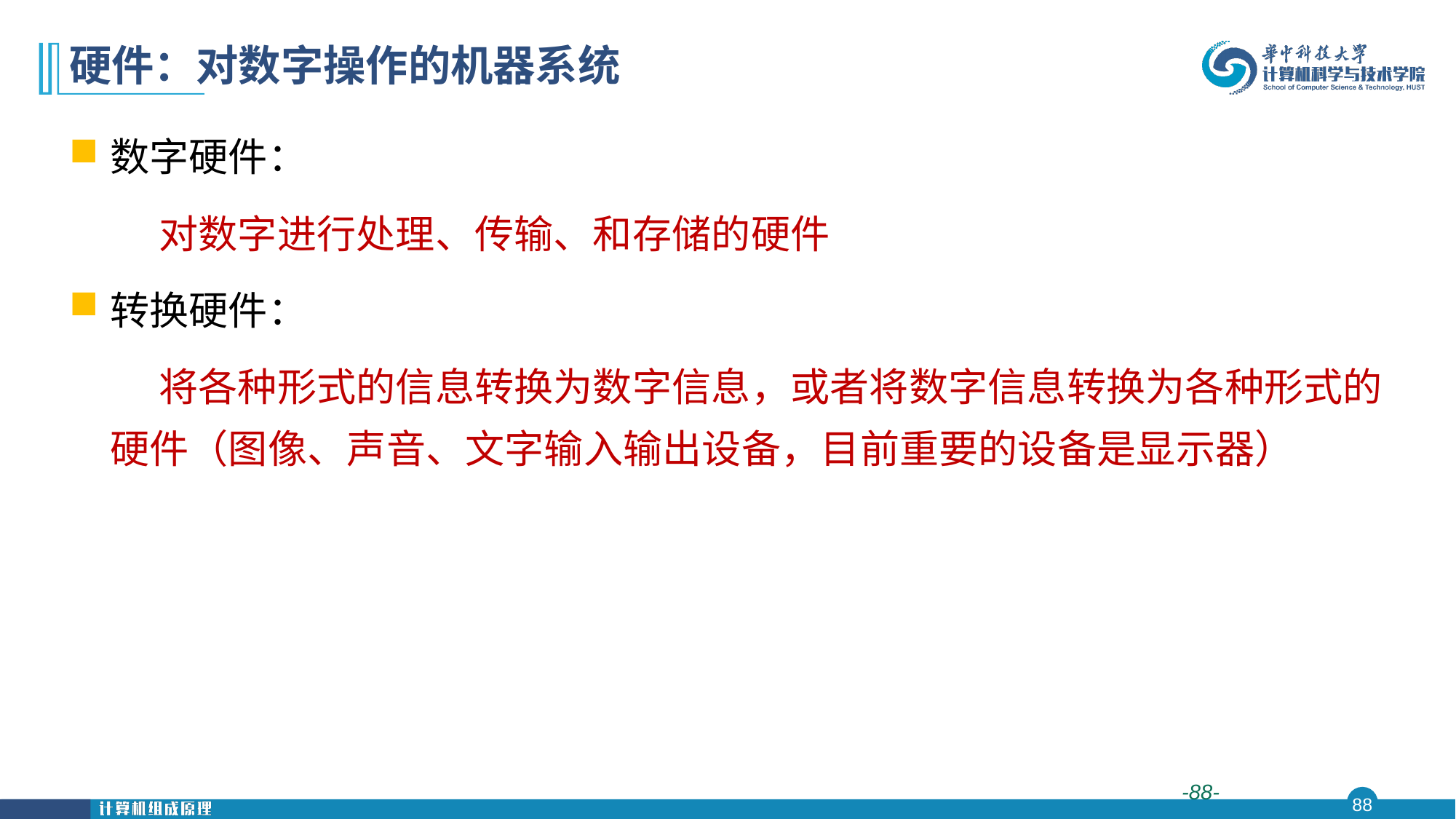

# 硬件：对数字操作的机器系统
数字硬件：
         对数字进行处理、传输、和存储的硬件
转换硬件：
         将各种形式的信息转换为数字信息，或者将数字信息转换为各种形式的硬件（图像、声音、文字输入输出设备，目前重要的设备是显示器）
 -88-